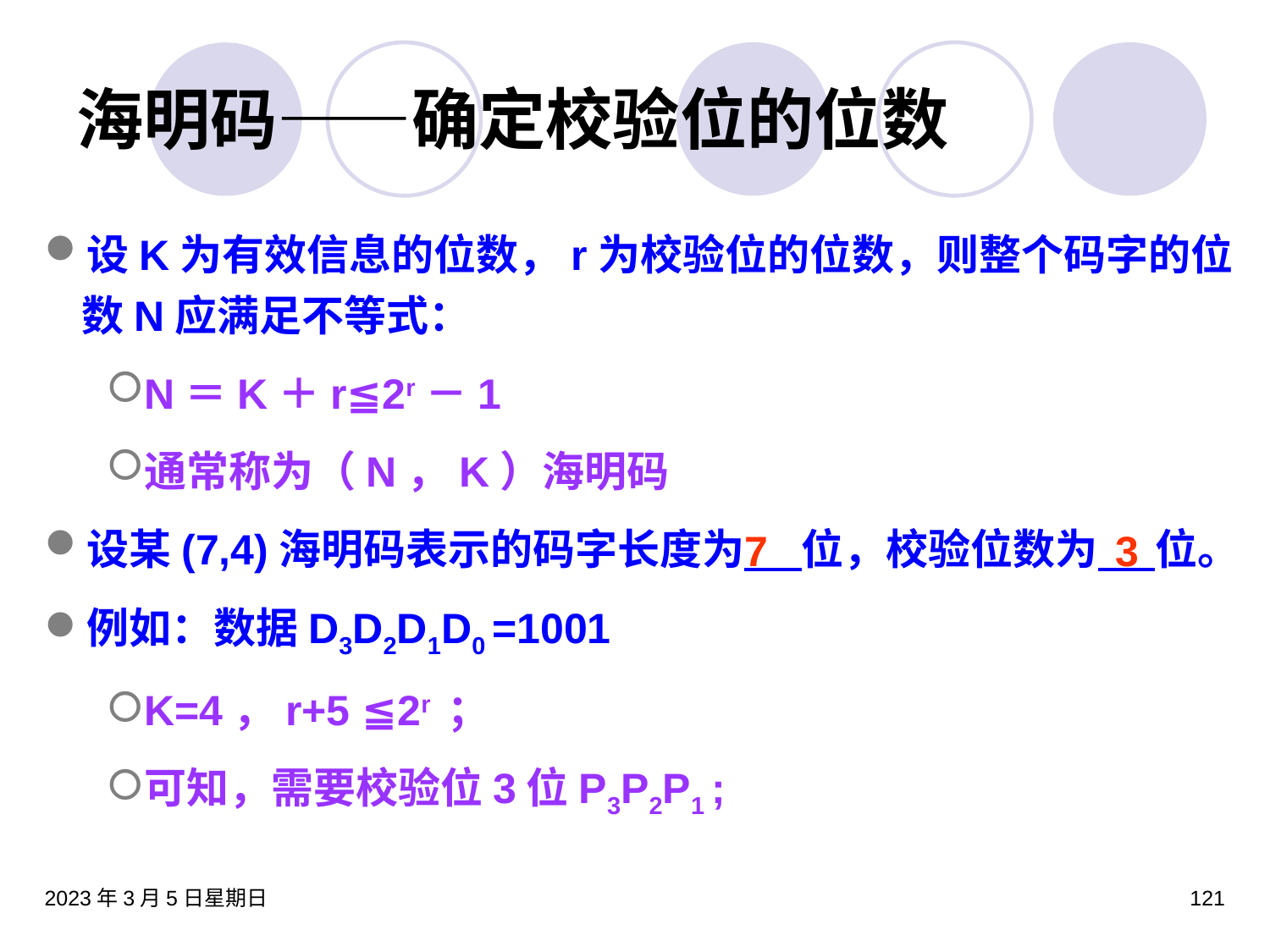

# 海明码——确定校验位的位数
设K为有效信息的位数，r为校验位的位数，则整个码字的位数N应满足不等式：
N＝K＋r≦2r－1
通常称为（N，K）海明码
设某(7,4)海明码表示的码字长度为      位，校验位数为      位。
例如：数据D3D2D1D0 =1001
K=4，r+5 ≦2r ；
可知，需要校验位3位P3P2P1 ;
7
3
2023年3月5日星期日
121